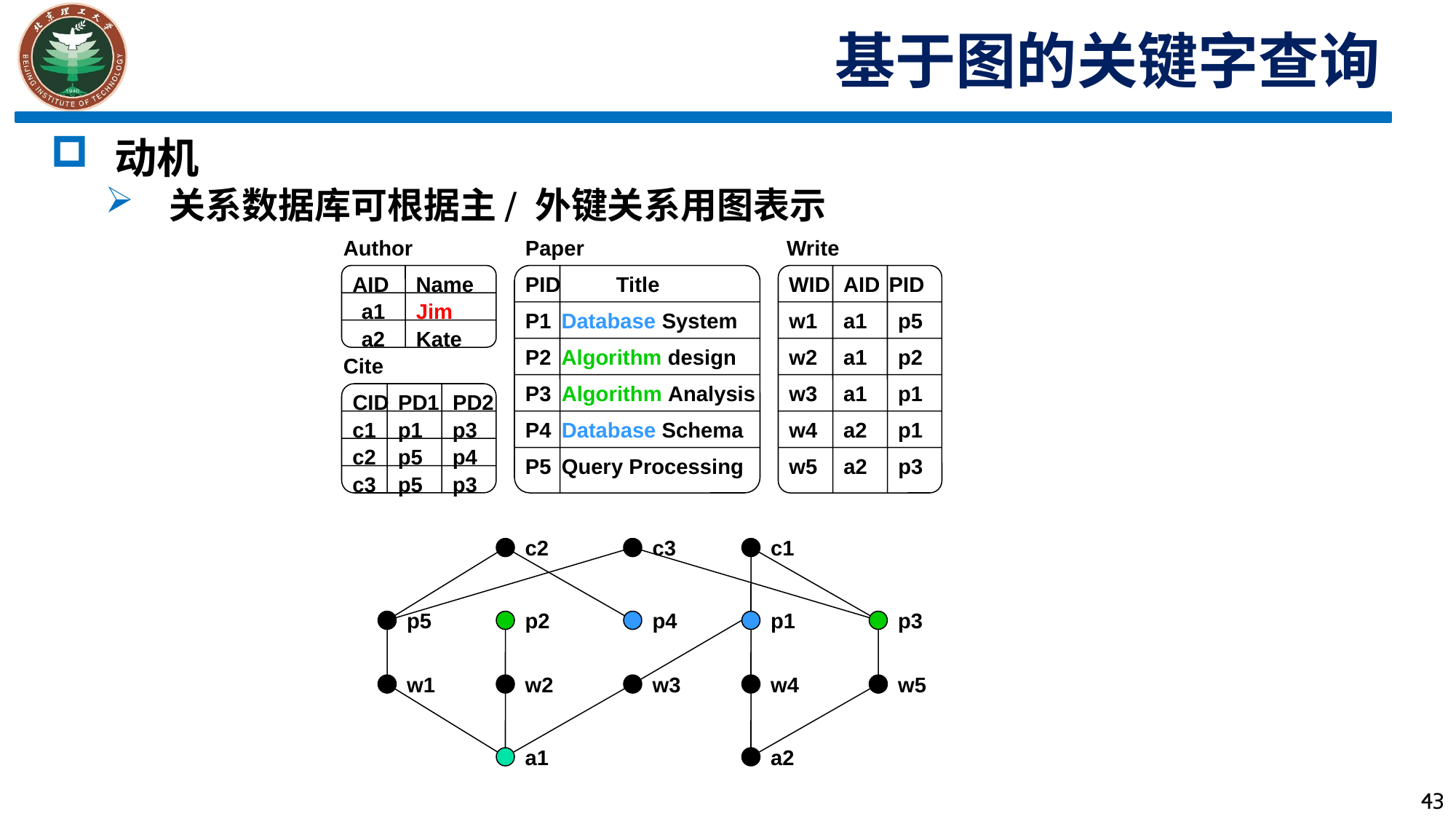

基于图的关键字查询
动机
关系数据库可根据主/外键关系用图表示

Author
Paper
Write

AID

Name

PID

Title

WID

AID
PID

a1
Jim

P1
Database System

w1
a1
p5

a2
Kate

P2
Algorithm design

w2
a1
p2
Cite

P3
Algorithm Analysis

w3
a1
p1

CID

PD1

PD2

c1
p1
p3

P4
Database Schema

w4
a2
p1

c2
p5
p4

P5
Query Processing

w5
a2
p3

c3
p5
p3
c2
c3
c1

p5
p2
p4
p1
p3

w1
w2
w3
w4
w5

a1
a2

43